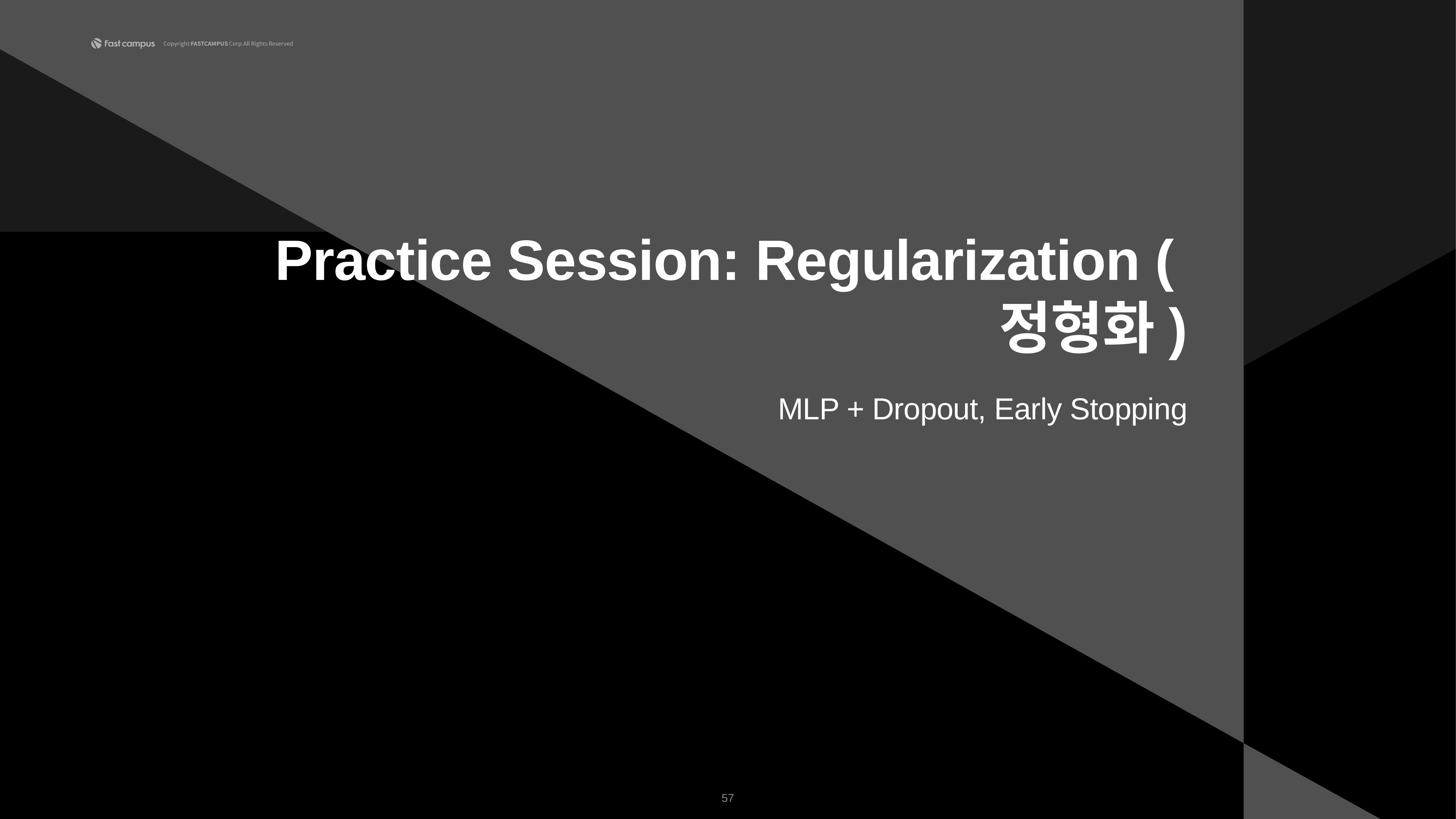

Practice Session: Regularization (정형화)

MLP + Dropout, Early Stopping
57